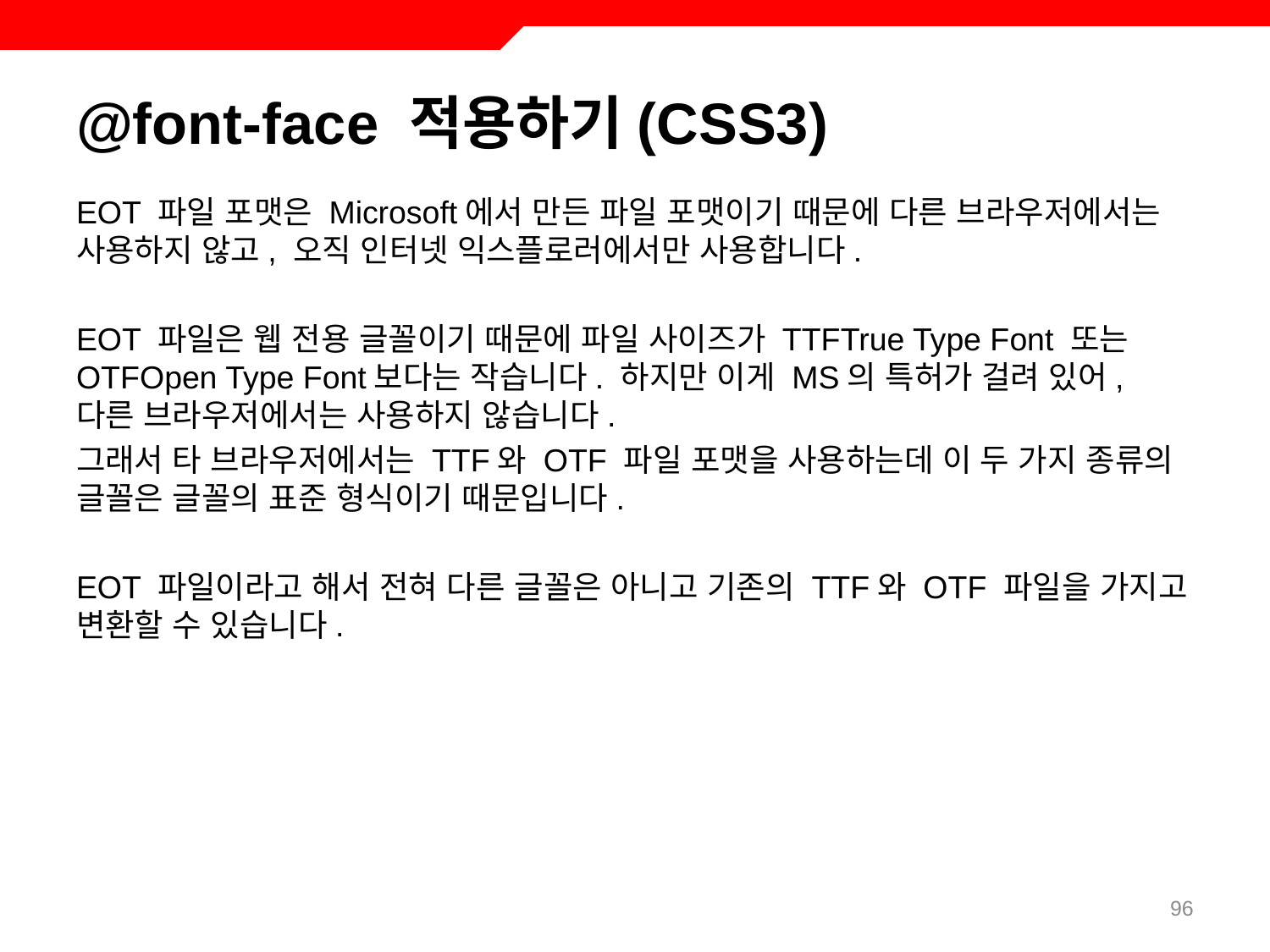

# @font-face 적용하기(CSS3)
EOT 파일 포맷은 Microsoft에서 만든 파일 포맷이기 때문에 다른 브라우저에서는 사용하지 않고, 오직 인터넷 익스플로러에서만 사용합니다.

EOT 파일은 웹 전용 글꼴이기 때문에 파일 사이즈가 TTFTrue Type Font 또는 OTFOpen Type Font보다는 작습니다. 하지만 이게 MS의 특허가 걸려 있어, 다른 브라우저에서는 사용하지 않습니다.
그래서 타 브라우저에서는 TTF와 OTF 파일 포맷을 사용하는데 이 두 가지 종류의 글꼴은 글꼴의 표준 형식이기 때문입니다.

EOT 파일이라고 해서 전혀 다른 글꼴은 아니고 기존의 TTF와 OTF 파일을 가지고 변환할 수 있습니다.
96